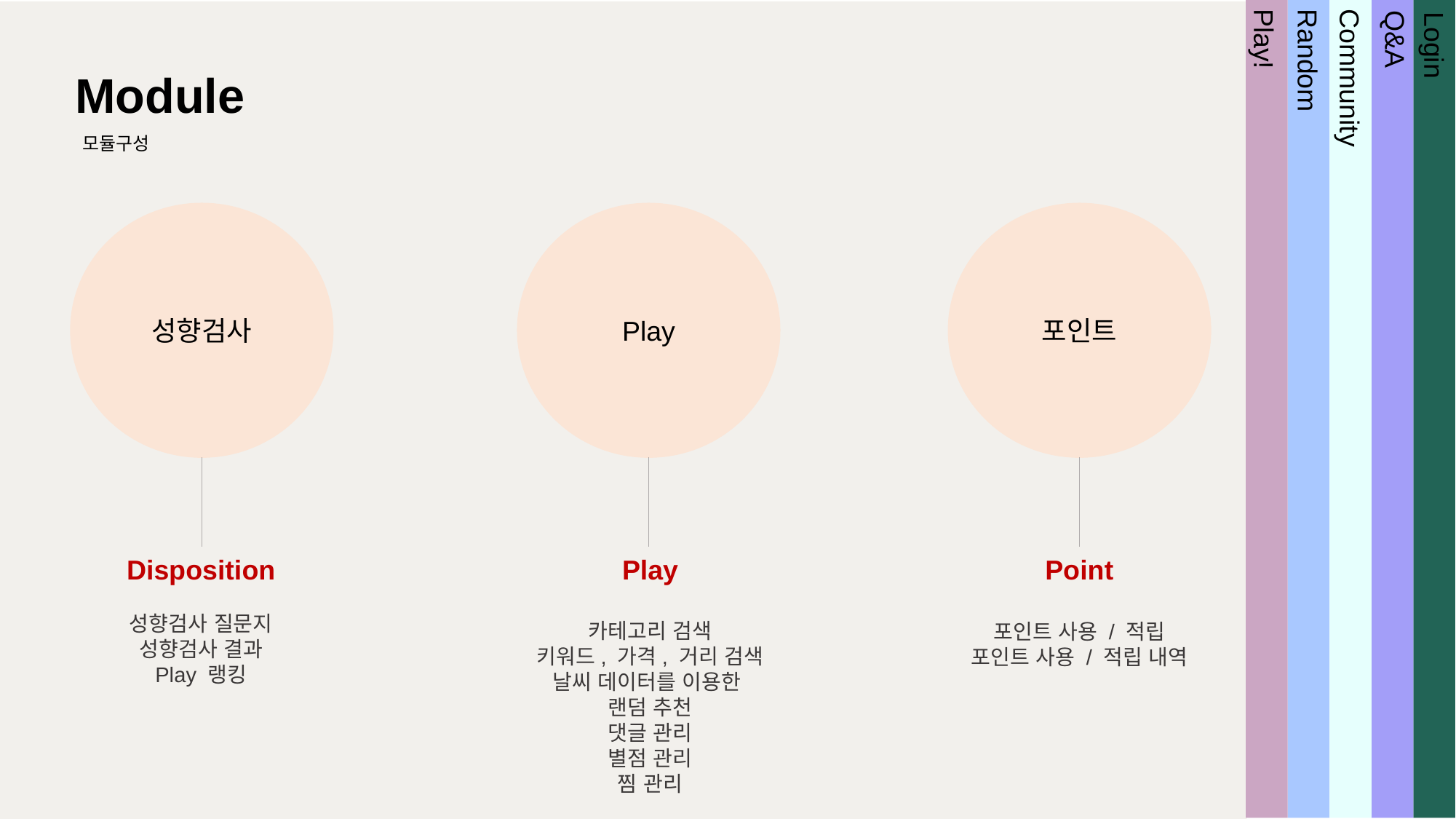

Module
모듈구성
Community
Random
Play!
Login
Q&A

성향검사
Play
포인트
Disposition

성향검사 질문지
성향검사 결과
Play 랭킹
Play

카테고리 검색
키워드, 가격, 거리 검색
날씨 데이터를 이용한
랜덤 추천
댓글 관리
별점 관리
찜 관리
Point

포인트 사용 / 적립
포인트 사용 / 적립 내역